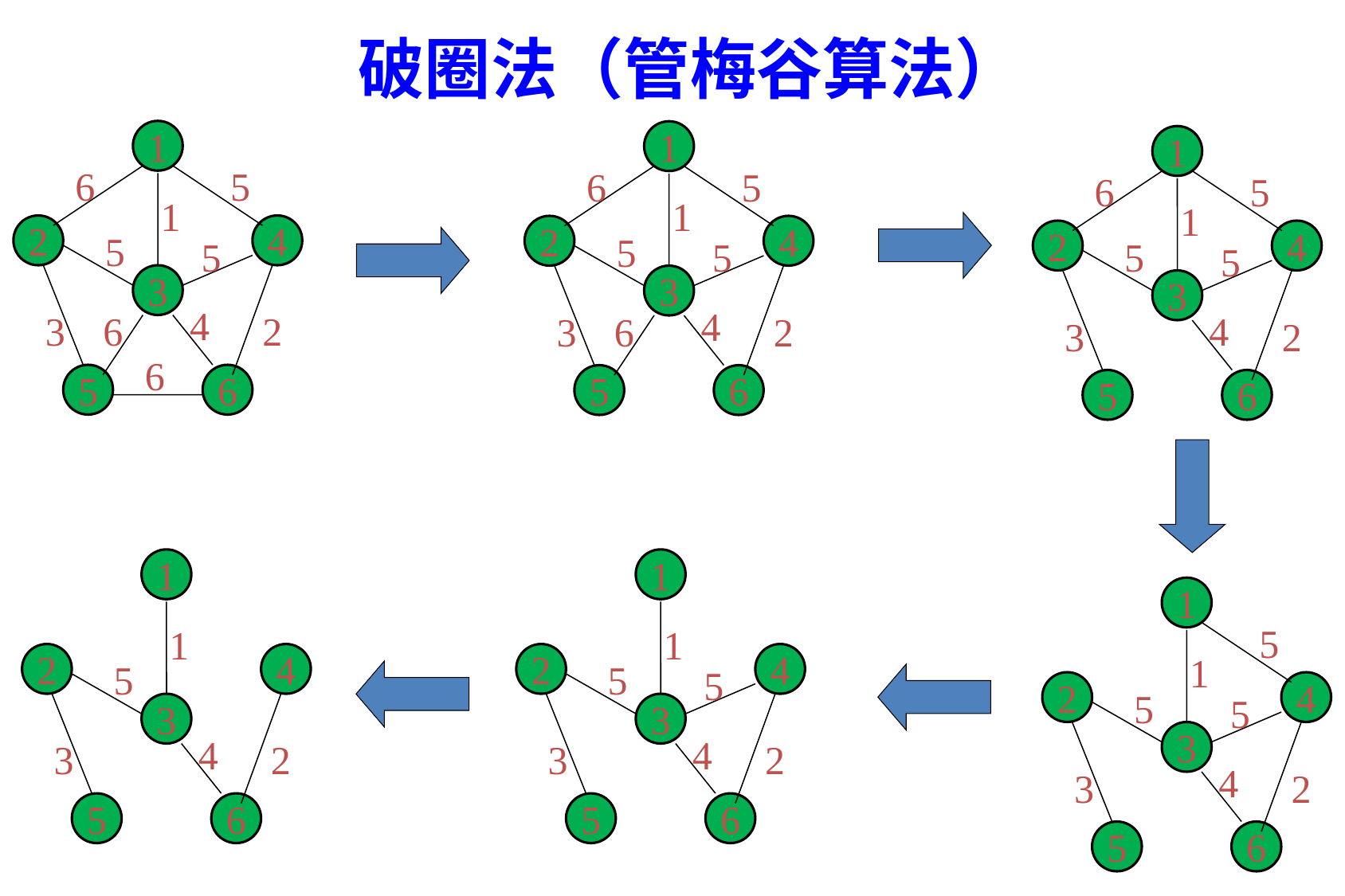

# 破圈法（管梅谷算法）
1
1
1
6
5
6
5
6
5

1
1
1

2
4
2
4
2
4
5
5
5
5
5

5

3

3

3

4
4
4
3
6
2
3
6
2
3
2

6
5
6
5
6
5
6

1
1
1

5
1
1

1
2
4
2
4
5
5
5

2
4

5
5

3

3

3

4
4
3
2
3
2

4
3
2

5
6
5
6
5
6